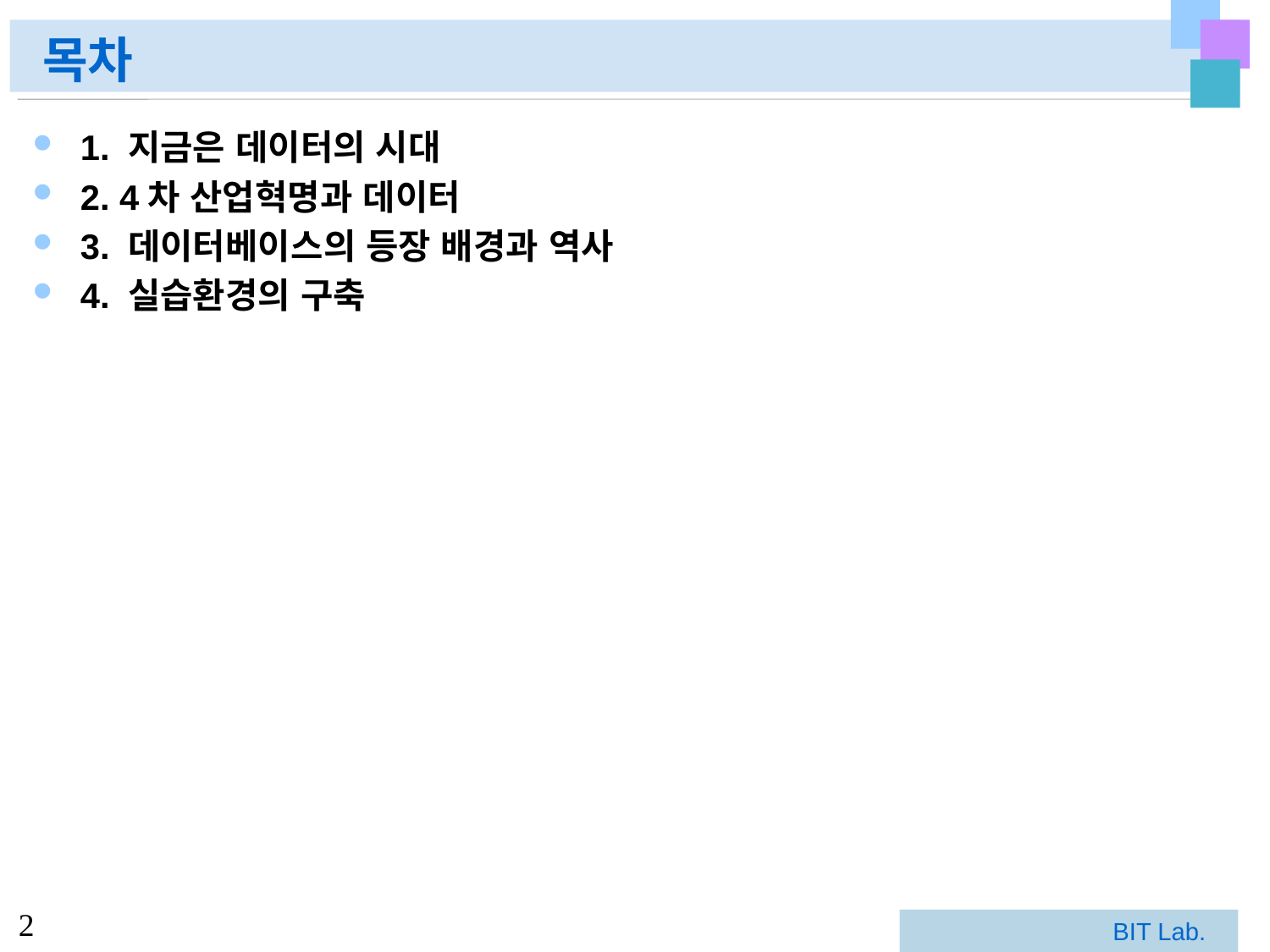

# 목차
1. 지금은 데이터의 시대
2. 4차 산업혁명과 데이터
3. 데이터베이스의 등장 배경과 역사
4. 실습환경의 구축
BIT Lab.